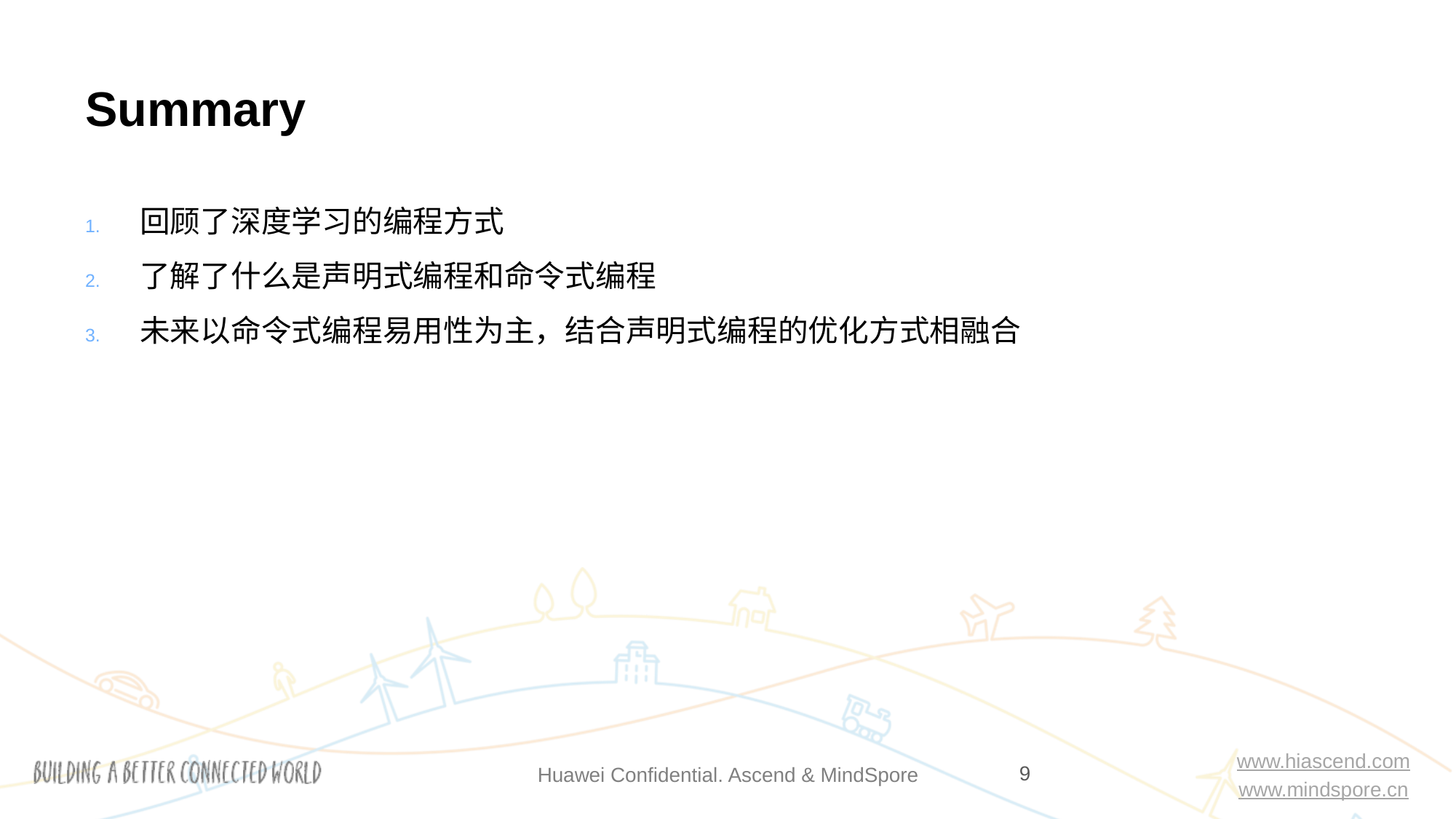

# Summary
回顾了深度学习的编程方式
了解了什么是声明式编程和命令式编程
未来以命令式编程易用性为主，结合声明式编程的优化方式相融合